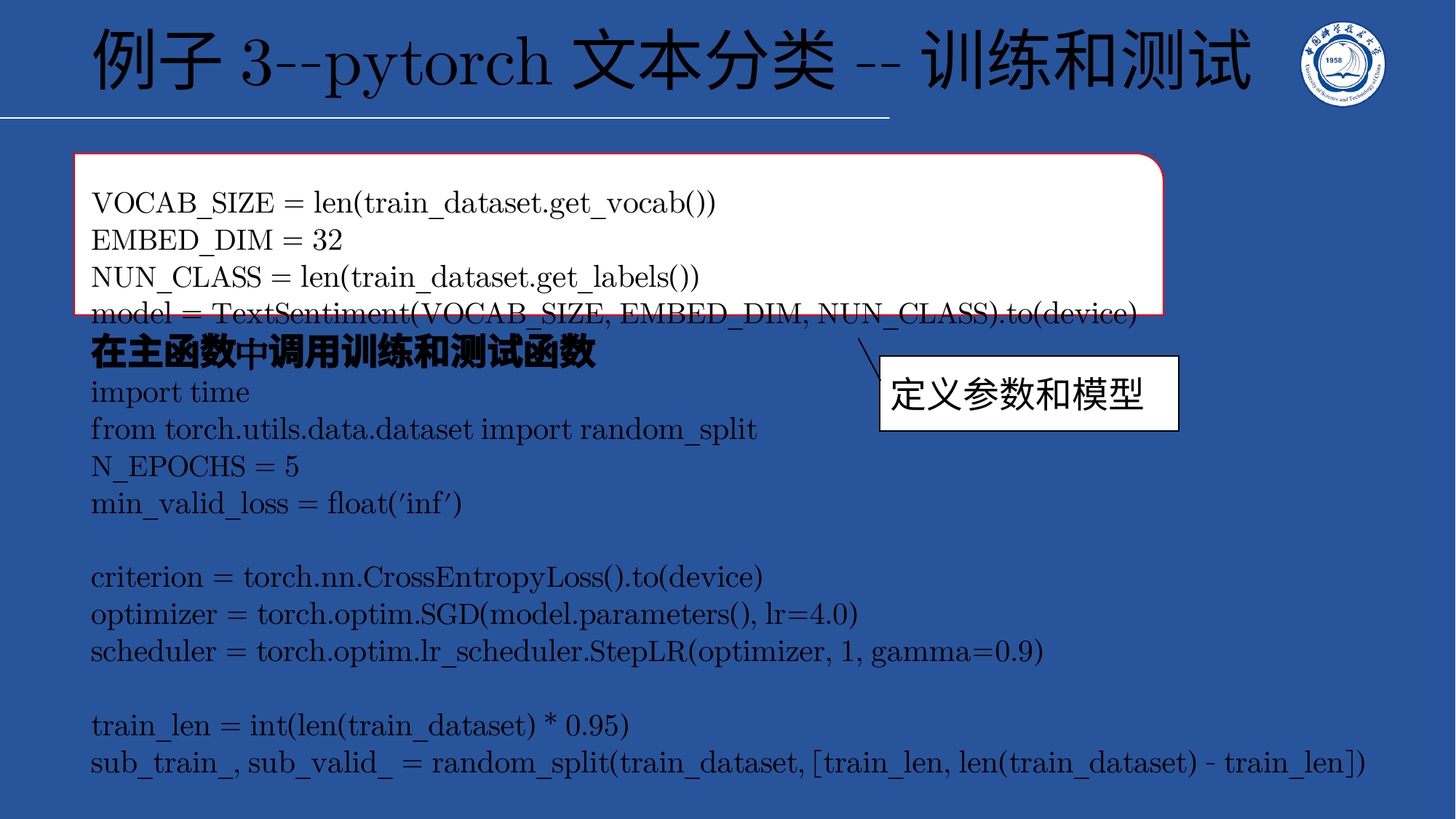

# 例子3--pytorch文本分类--训练和测试
52

VOCAB_SIZE = len(train_dataset.get_vocab())
EMBED_DIM = 32
NUN_CLASS = len(train_dataset.get_labels())
model = TextSentiment(VOCAB_SIZE, EMBED_DIM, NUN_CLASS).to(device)
在主函数中调用训练和测试函数
import time
from torch.utils.data.dataset import random_split
N_EPOCHS = 5
min_valid_loss = float('inf')

criterion = torch.nn.CrossEntropyLoss().to(device)
optimizer = torch.optim.SGD(model.parameters(), lr=4.0)
scheduler = torch.optim.lr_scheduler.StepLR(optimizer, 1, gamma=0.9)

train_len = int(len(train_dataset) * 0.95)
sub_train_, sub_valid_ = random_split(train_dataset, [train_len, len(train_dataset) - train_len])

定义参数和模型